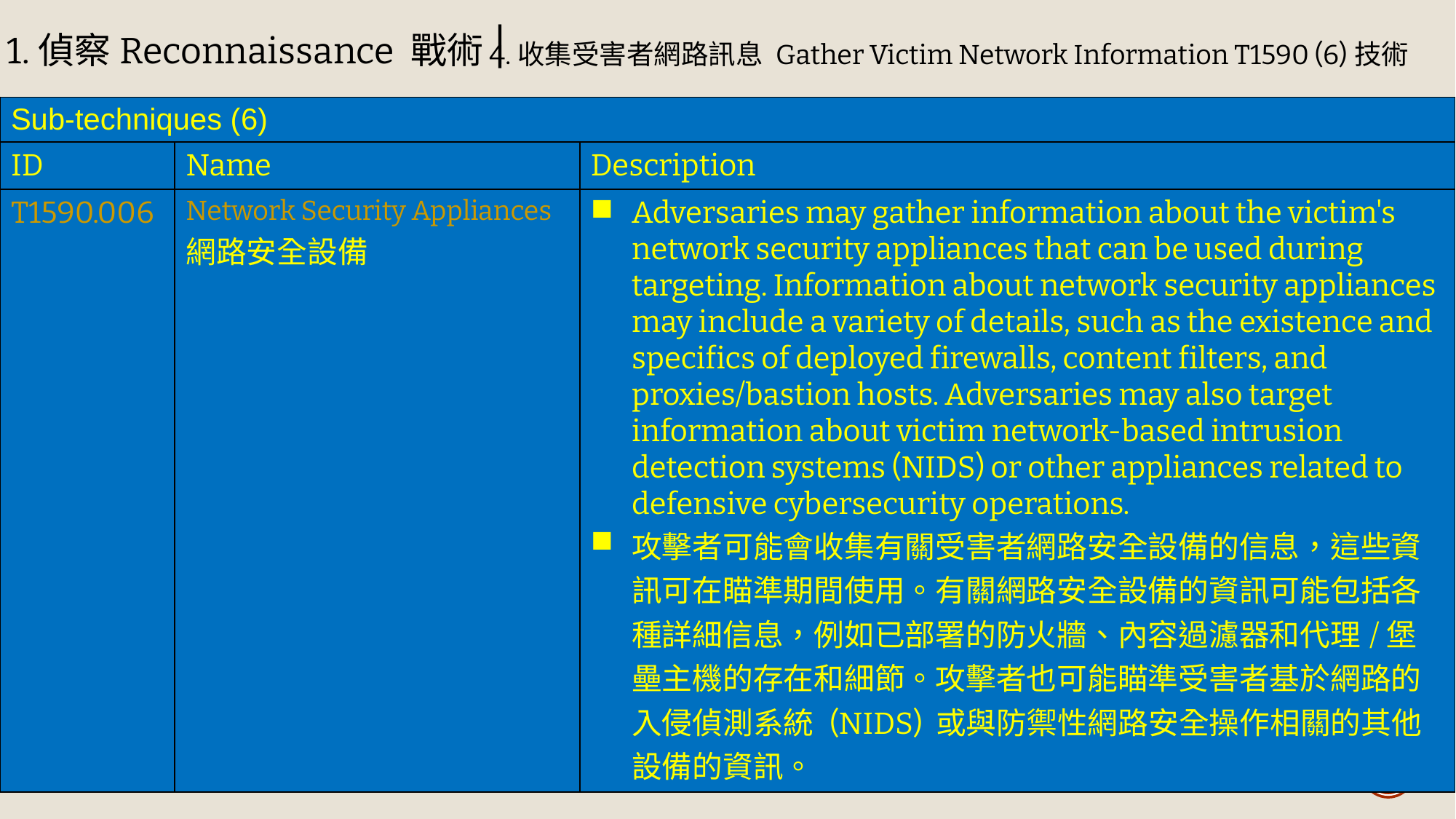

1.偵察Reconnaissance 戰術|
4.收集受害者網路訊息 Gather Victim Network Information T1590 (6)技術
| Sub-techniques (6) |  |  |
| --- | --- | --- |
| ID | Name | Description |
| T1590.006 | Network Security Appliances 網路安全設備 | Adversaries may gather information about the victim's network security appliances that can be used during targeting. Information about network security appliances may include a variety of details, such as the existence and specifics of deployed firewalls, content filters, and proxies/bastion hosts. Adversaries may also target information about victim network-based intrusion detection systems (NIDS) or other appliances related to defensive cybersecurity operations. 攻擊者可能會收集有關受害者網路安全設備的信息，這些資訊可在瞄準期間使用。有關網路安全設備的資訊可能包括各種詳細信息，例如已部署的防火牆、內容過濾器和代理/堡壘主機的存在和細節。攻擊者也可能瞄準受害者基於網路的入侵偵測系統 (NIDS) 或與防禦性網路安全操作相關的其他設備的資訊。 |
15